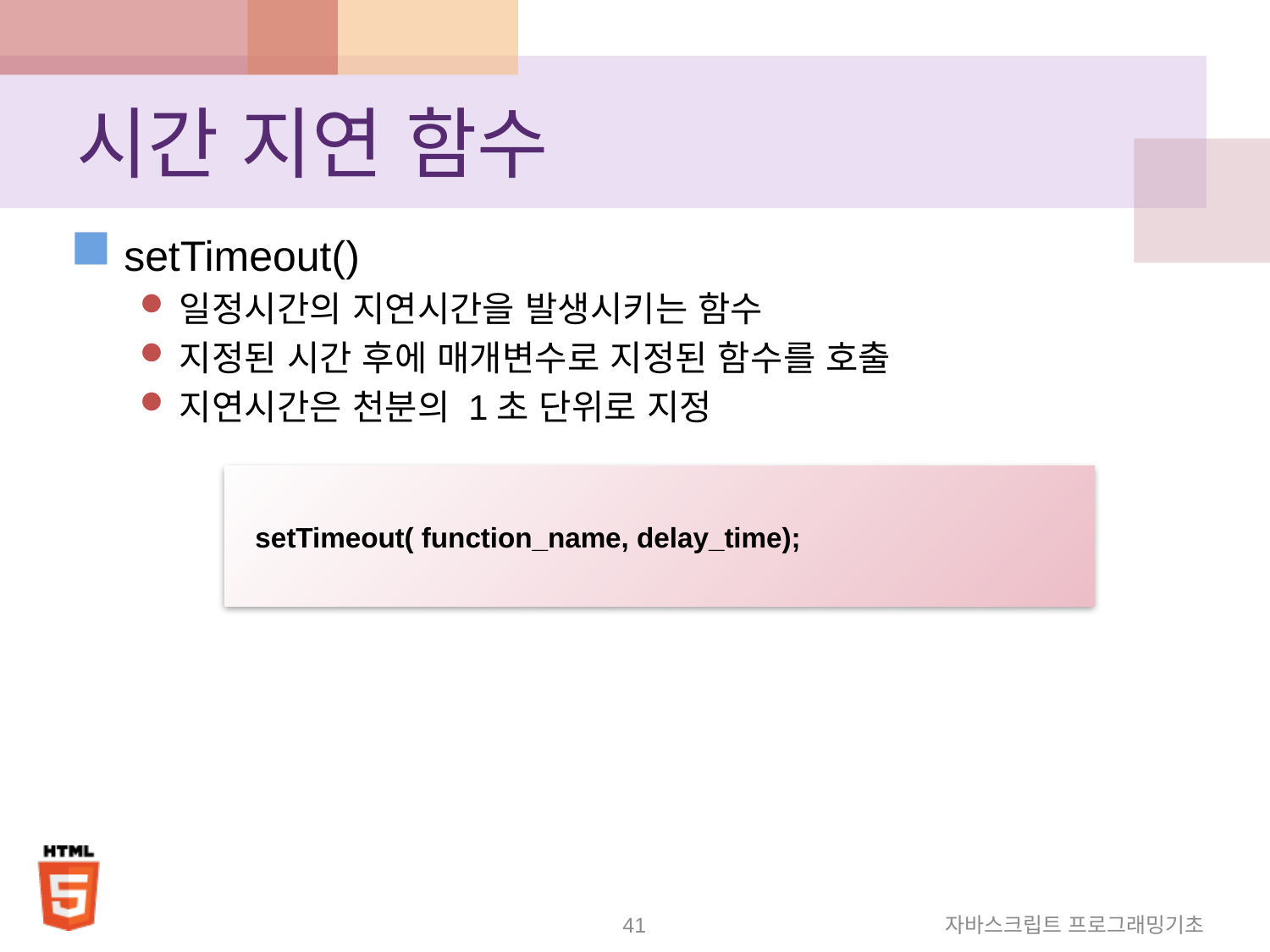

# 시간 지연 함수
setTimeout()
일정시간의 지연시간을 발생시키는 함수
지정된 시간 후에 매개변수로 지정된 함수를 호출
지연시간은 천분의 1초 단위로 지정

setTimeout( function_name, delay_time);
41
자바스크립트 프로그래밍기초